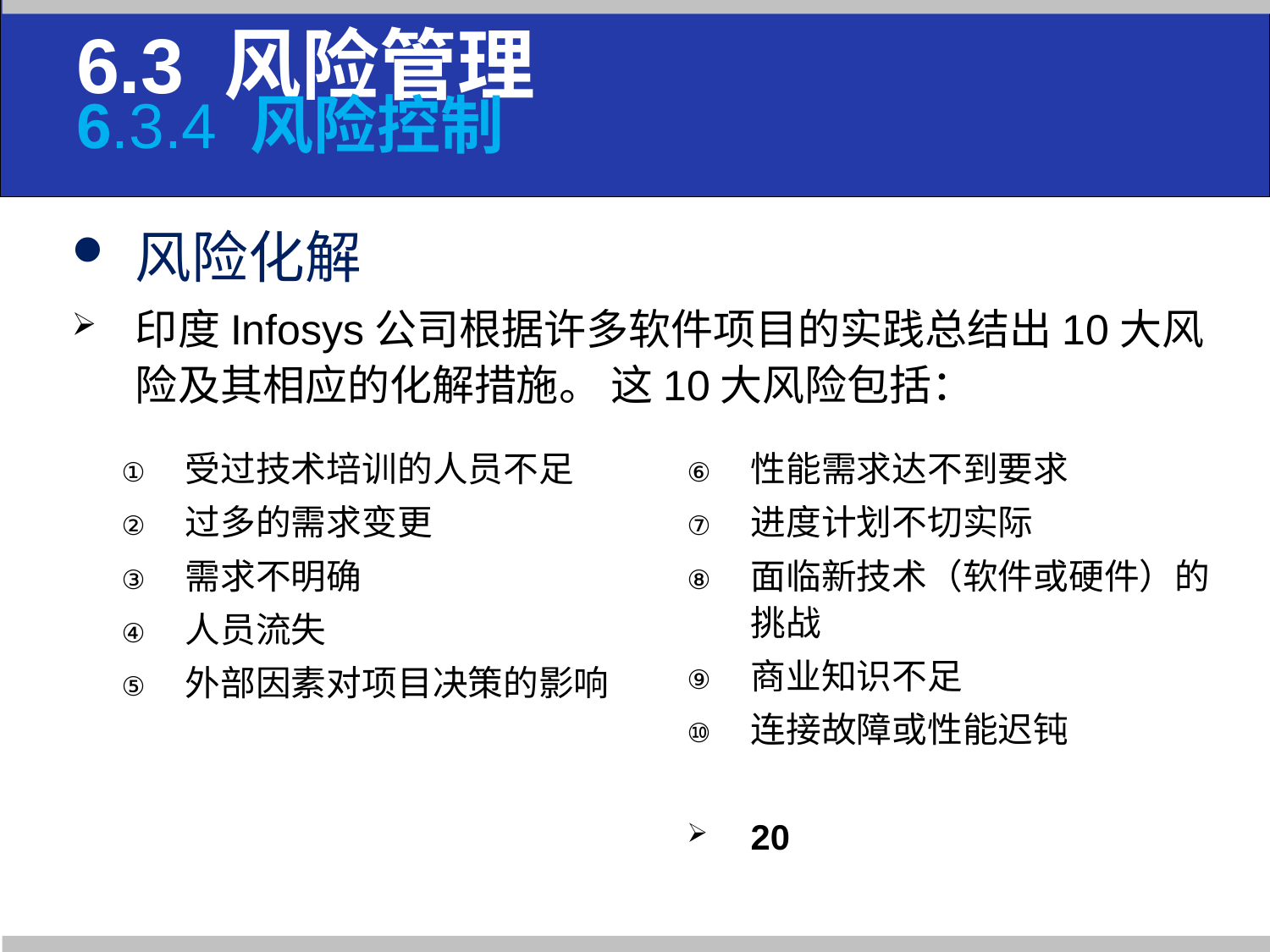

6.3 风险管理
6.3.4 风险控制
风险化解
印度Infosys公司根据许多软件项目的实践总结出10大风险及其相应的化解措施。 这10大风险包括：

受过技术培训的人员不足
过多的需求变更
需求不明确
人员流失
外部因素对项目决策的影响

性能需求达不到要求
进度计划不切实际
面临新技术（软件或硬件）的挑战
商业知识不足
连接故障或性能迟钝

20

779